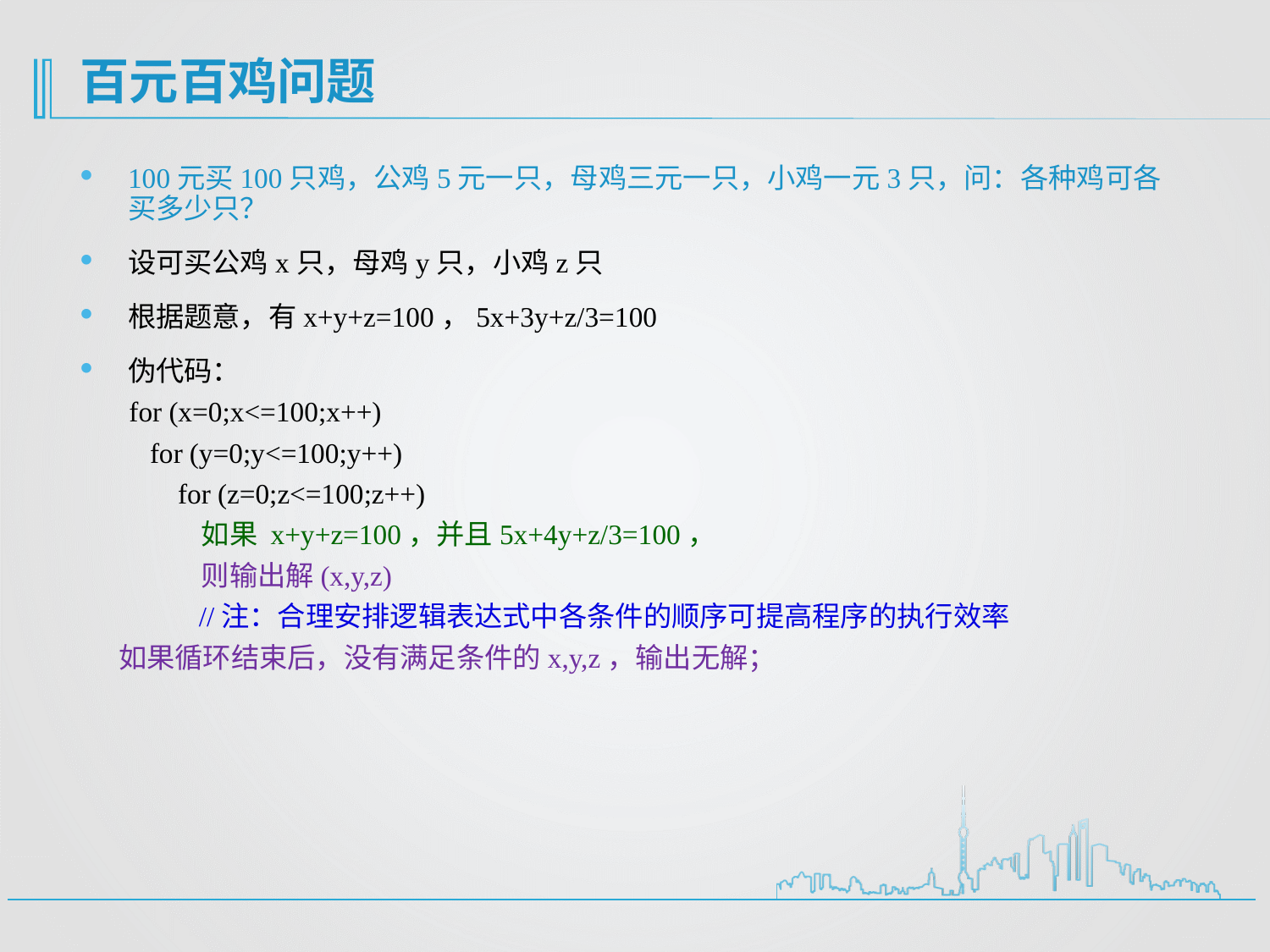

# 百元百鸡问题
100元买100只鸡，公鸡5元一只，母鸡三元一只，小鸡一元3只，问：各种鸡可各买多少只？
设可买公鸡x只，母鸡y只，小鸡z只
根据题意，有x+y+z=100，5x+3y+z/3=100
伪代码：
       for (x=0;x<=100;x++)
          for (y=0;y<=100;y++)
              for (z=0;z<=100;z++)
                  如果 x+y+z=100，并且5x+4y+z/3=100，
                  则输出解(x,y,z)
                 //注：合理安排逻辑表达式中各条件的顺序可提高程序的执行效率
     如果循环结束后，没有满足条件的x,y,z，输出无解；